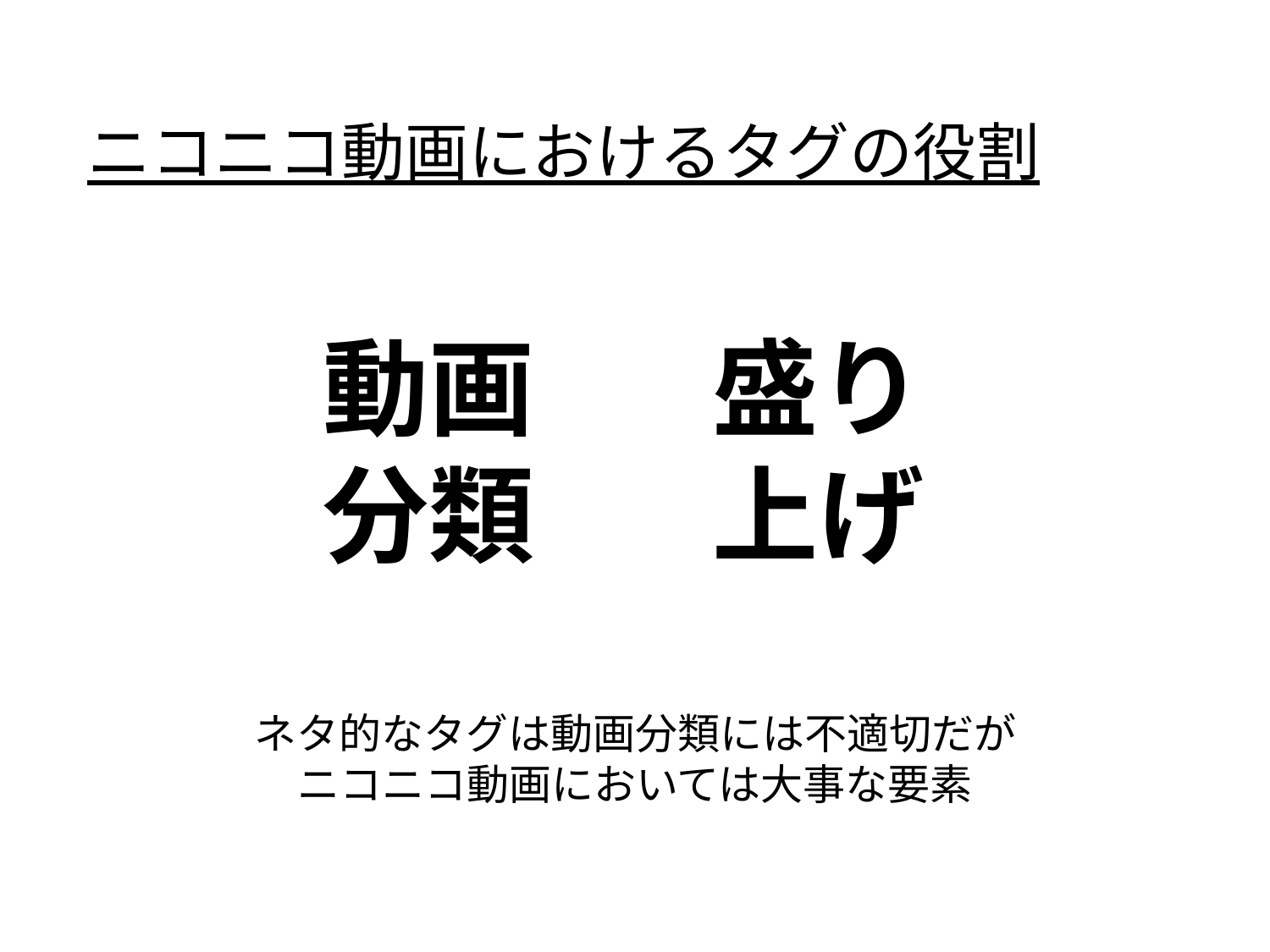

ニコニコ動画におけるタグの役割
動画
分類
盛り
上げ
ネタ的なタグは動画分類には不適切だが
ニコニコ動画においては大事な要素